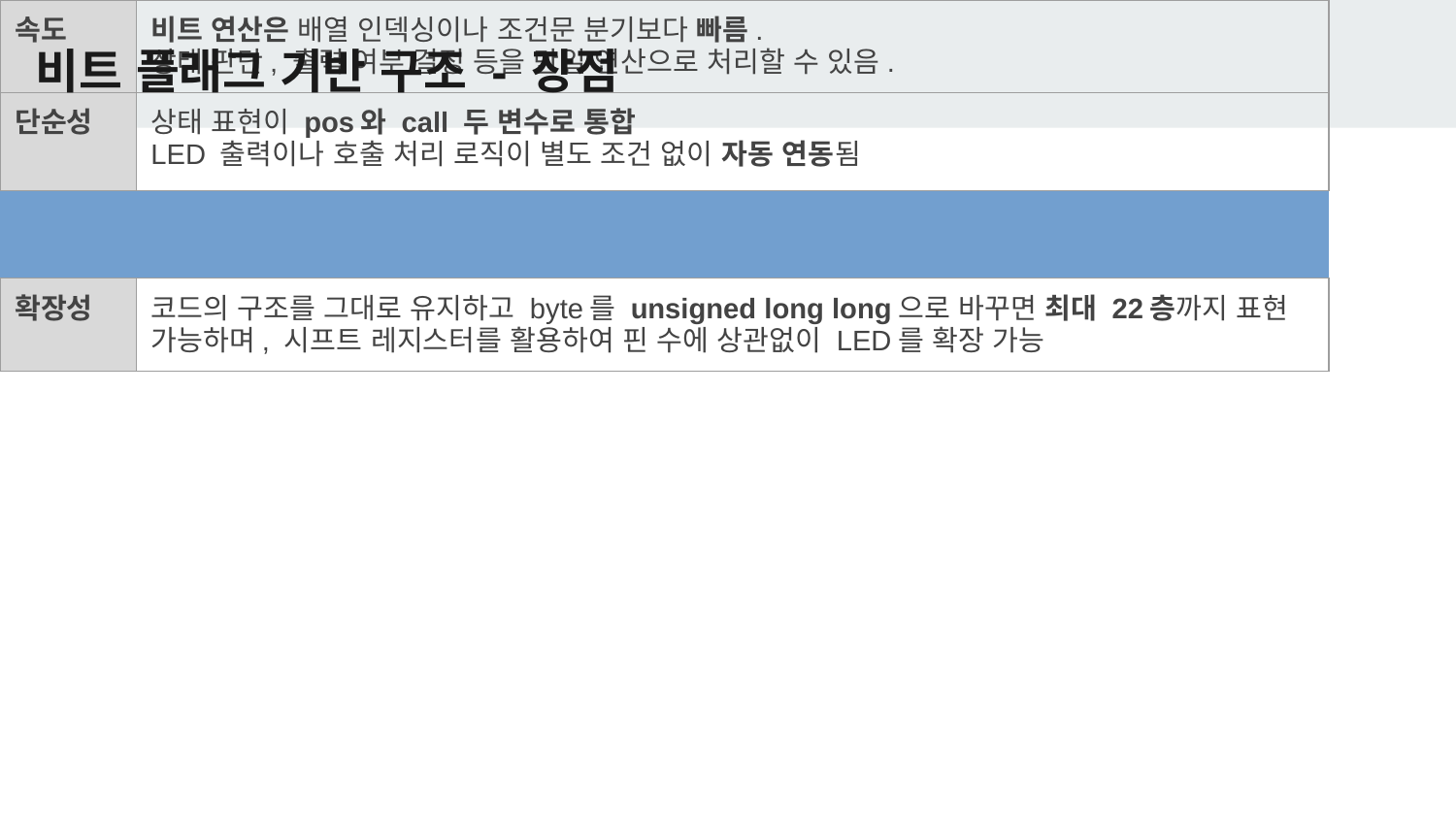

# 비트 플래그 기반 구조 - 장점
| 속도 | 비트 연산은 배열 인덱싱이나 조건문 분기보다 빠름. 상태 판단, 출력 여부 결정 등을 단일 연산으로 처리할 수 있음. |  |
| --- | --- | --- |
| 단순성 | 상태 표현이 pos와 call 두 변수로 통합 LED 출력이나 호출 처리 로직이 별도 조건 없이 자동 연동됨 |  |
|  |  |  |
| 확장성 | 코드의 구조를 그대로 유지하고 byte를 unsigned long long으로 바꾸면 최대 22층까지 표현 가능하며, 시프트 레지스터를 활용하여 핀 수에 상관없이 LED를 확장 가능 |  |
| 일관성 | 호출 등록, 정지 판단, LED 제어 등 모든 기능이 비트 기반 연산으로 처리 |  |